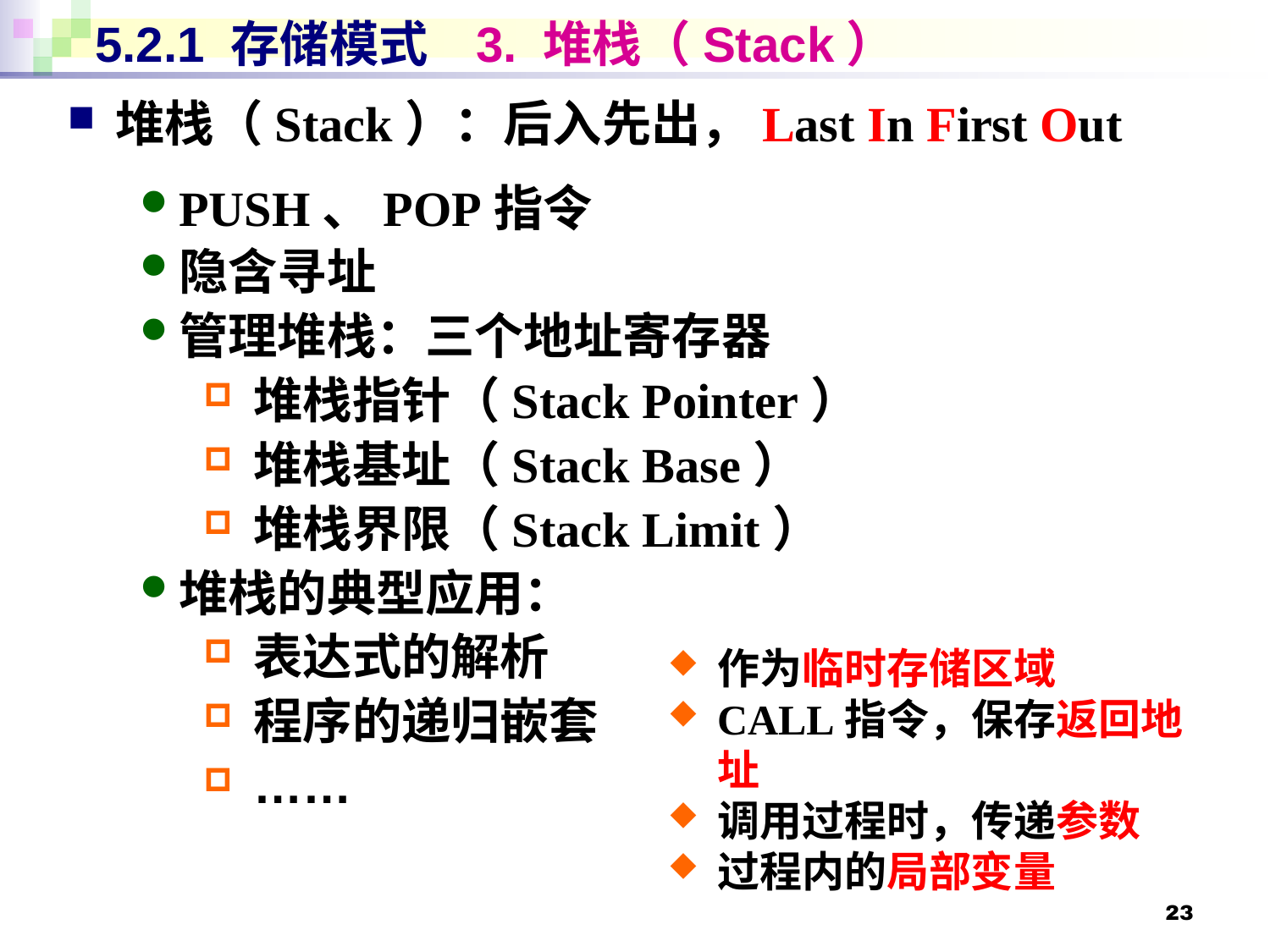

# 5.2.1 存储模式	3. 堆栈（Stack）
堆栈（Stack）：后入先出，Last In First Out
PUSH、POP指令
隐含寻址
管理堆栈：三个地址寄存器
堆栈指针（Stack Pointer）
堆栈基址（Stack Base）
堆栈界限（Stack Limit）
堆栈的典型应用：
表达式的解析
程序的递归嵌套
……
作为临时存储区域
CALL指令，保存返回地址
调用过程时，传递参数
过程内的局部变量
23